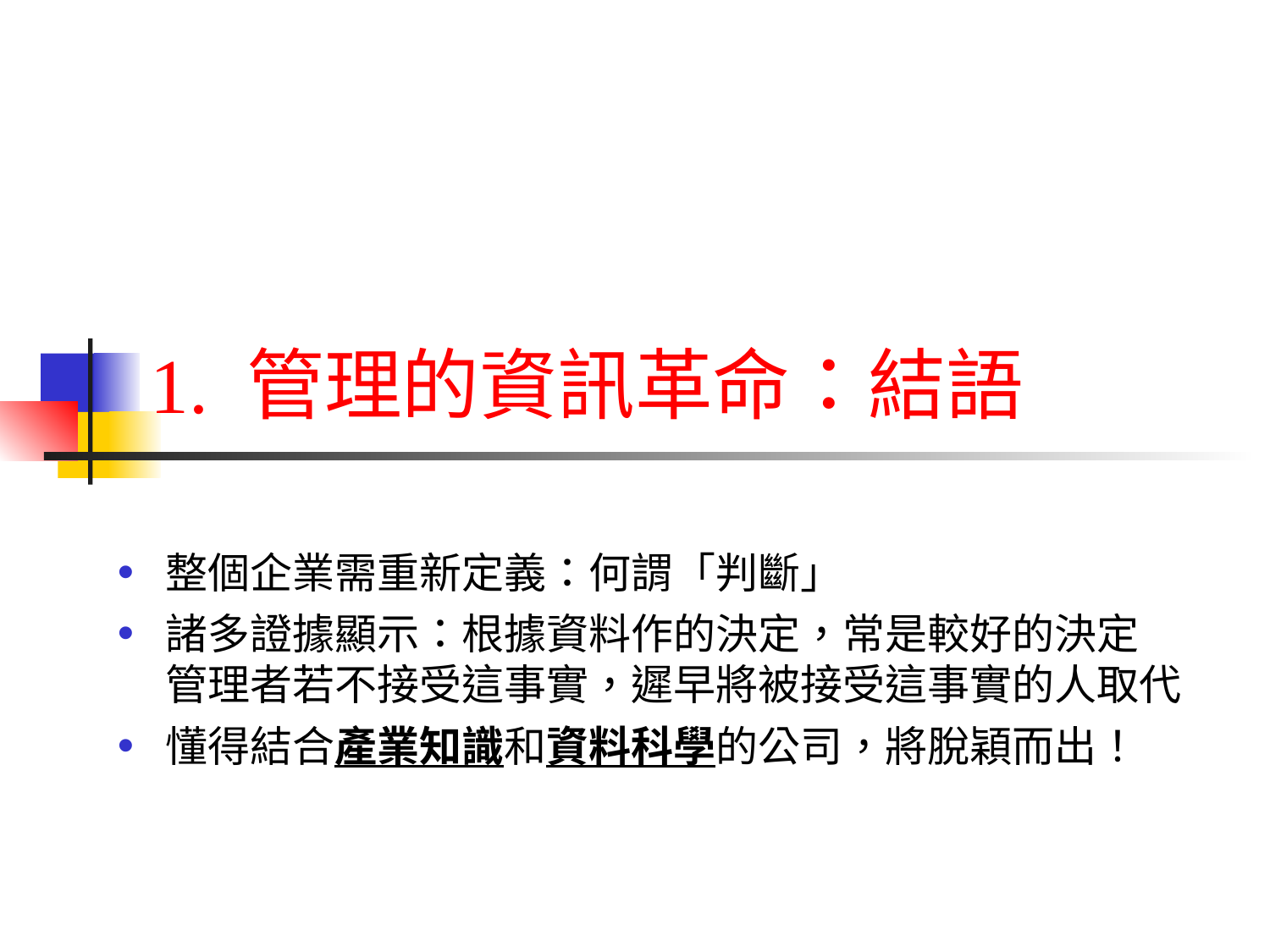

# 1. 管理的資訊革命：結語
整個企業需重新定義：何謂「判斷」
諸多證據顯示：根據資料作的決定，常是較好的決定
管理者若不接受這事實，遲早將被接受這事實的人取代
懂得結合產業知識和資料科學的公司，將脫穎而出！